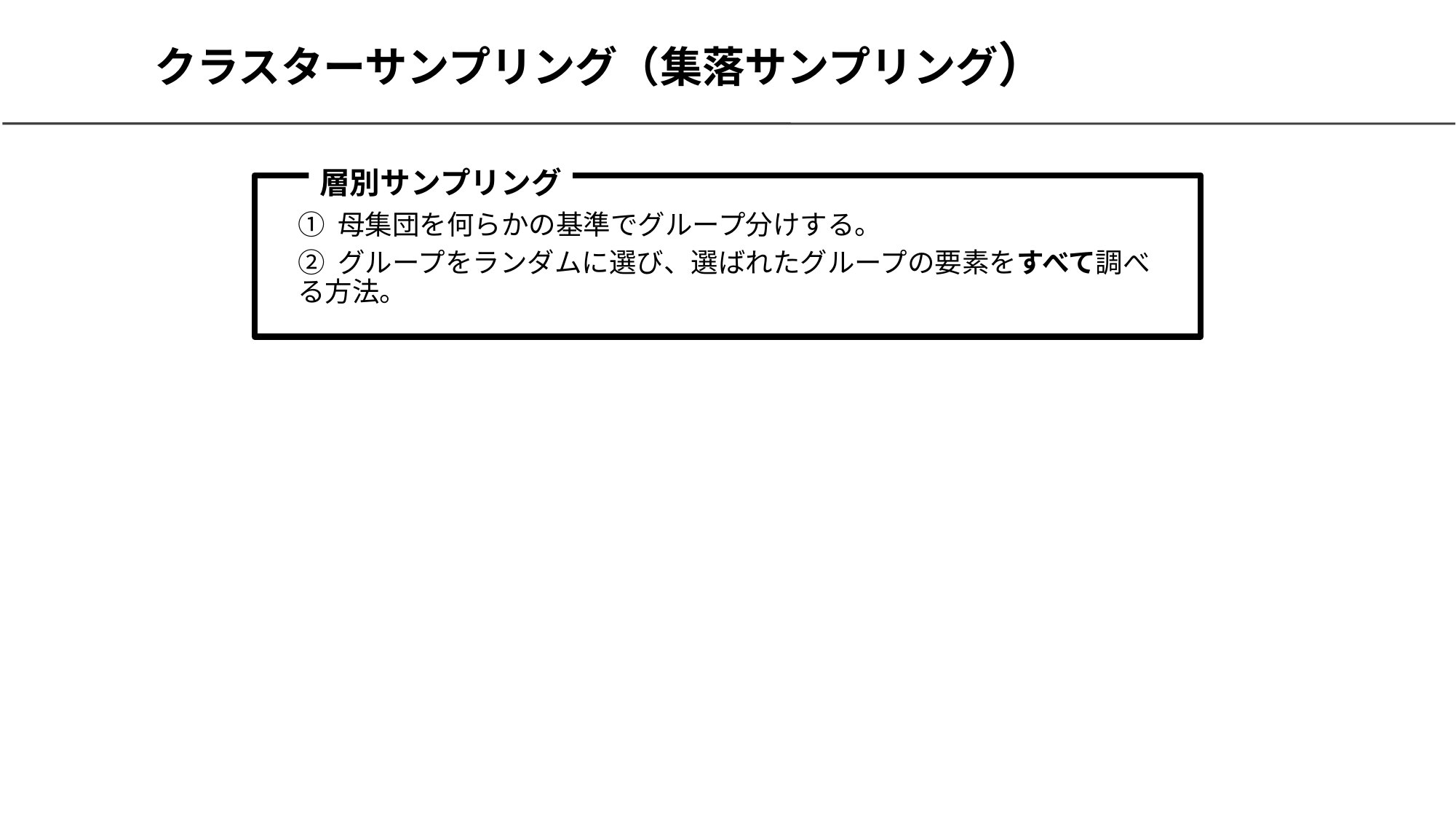

# クラスターサンプリング（集落サンプリング）
層別サンプリング

① 母集団を何らかの基準でグループ分けする。
② グループをランダムに選び、選ばれたグループの要素をすべて調べる方法。